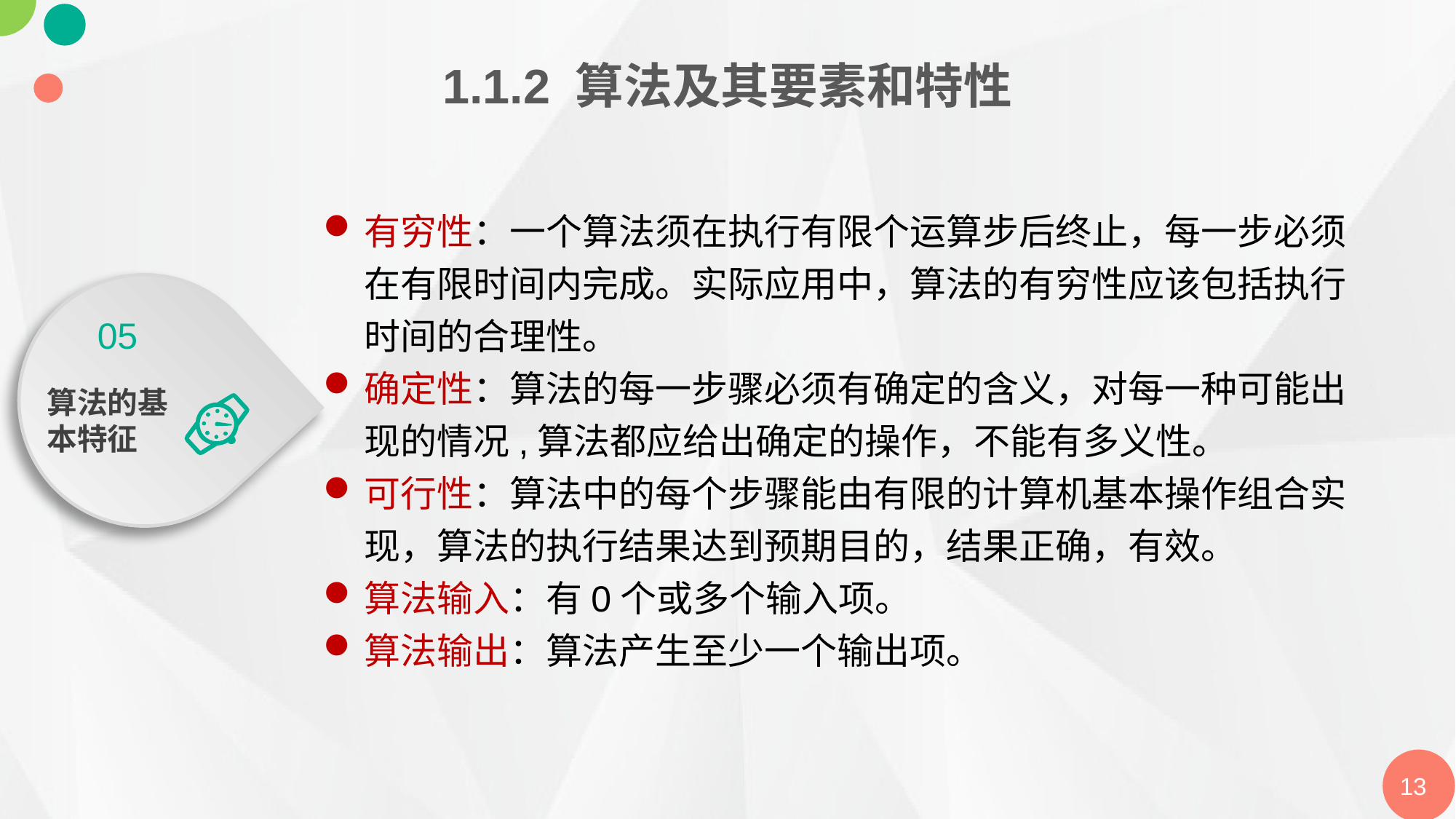

1.1.2 算法及其要素和特性
有穷性：一个算法须在执行有限个运算步后终止，每一步必须在有限时间内完成。实际应用中，算法的有穷性应该包括执行时间的合理性。
确定性：算法的每一步骤必须有确定的含义，对每一种可能出现的情况,算法都应给出确定的操作，不能有多义性。
可行性：算法中的每个步骤能由有限的计算机基本操作组合实现，算法的执行结果达到预期目的，结果正确，有效。
算法输入：有0个或多个输入项。
算法输出：算法产生至少一个输出项。

05
算法的基本特征